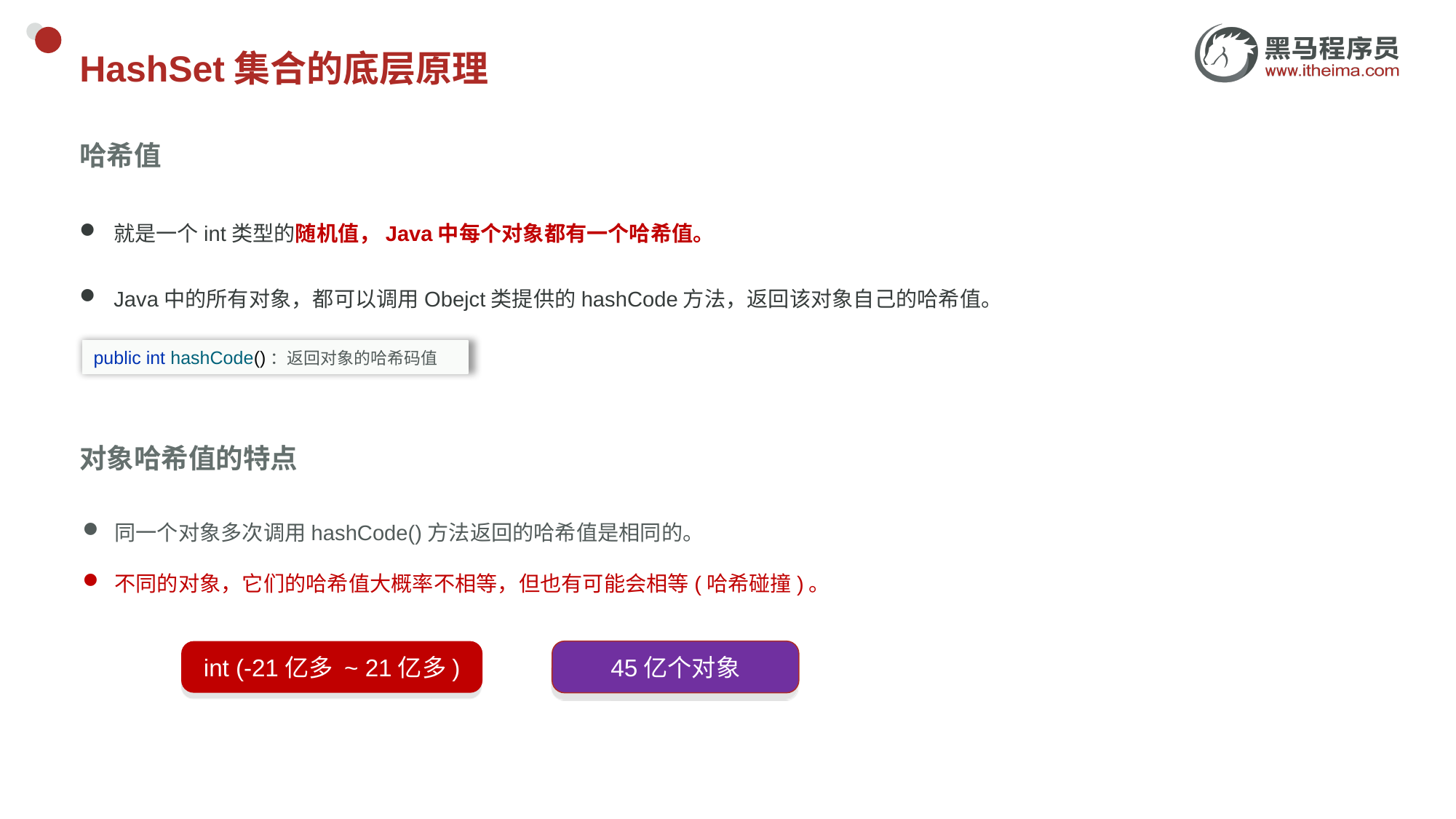

# HashSet集合的底层原理
哈希值
就是一个int类型的随机值，Java中每个对象都有一个哈希值。
Java中的所有对象，都可以调用Obejct类提供的hashCode方法，返回该对象自己的哈希值。
public int hashCode()：返回对象的哈希码值
对象哈希值的特点
同一个对象多次调用hashCode()方法返回的哈希值是相同的。
不同的对象，它们的哈希值大概率不相等，但也有可能会相等(哈希碰撞)。
45亿个对象
int (-21亿多 ~ 21亿多)